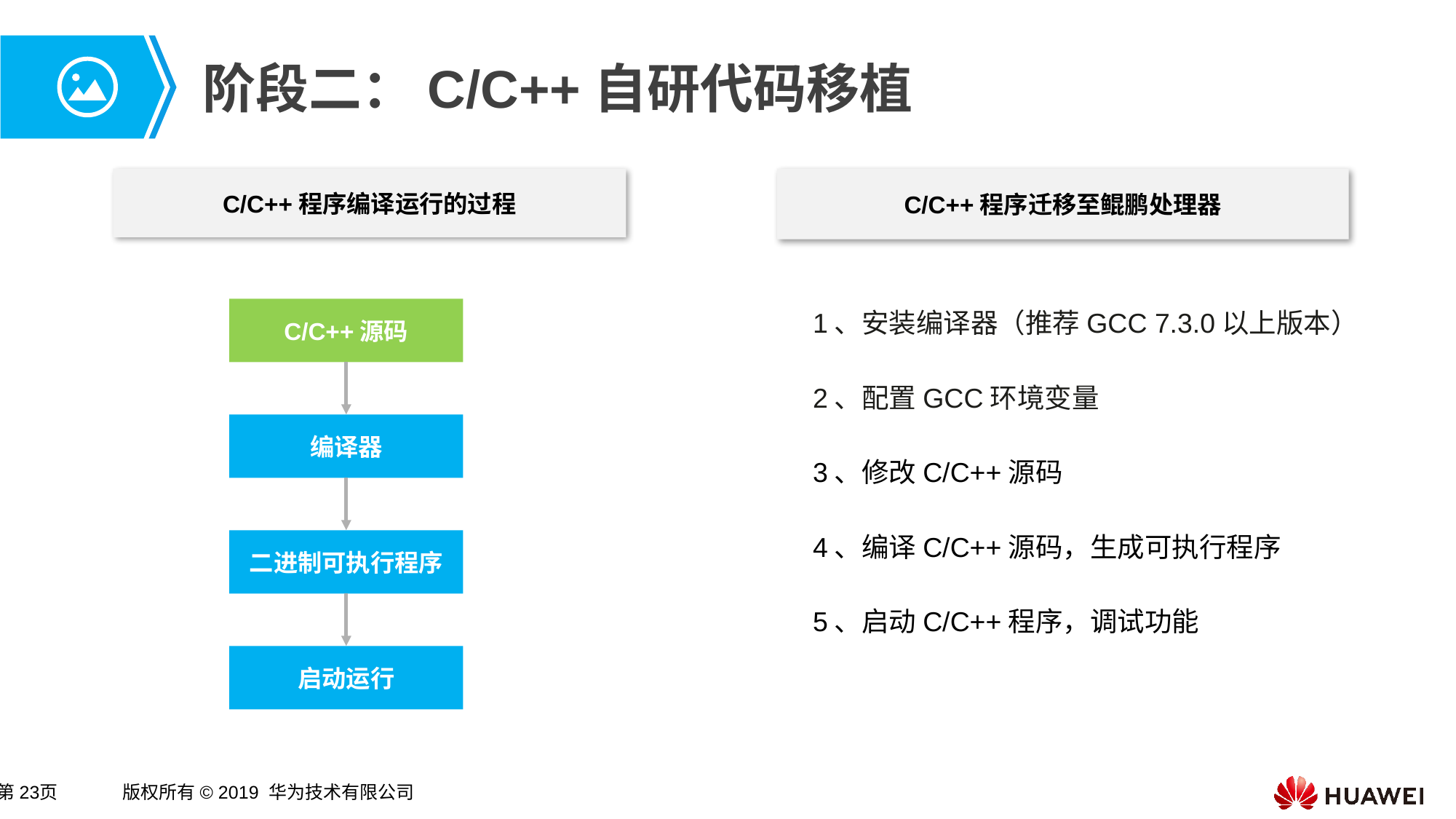

# 阶段二：C/C++自研代码移植
C/C++程序编译运行的过程
C/C++程序迁移至鲲鹏处理器
1、安装编译器（推荐GCC 7.3.0以上版本）
2、配置GCC环境变量
3、修改C/C++源码
4、编译C/C++源码，生成可执行程序
5、启动C/C++程序，调试功能
C/C++源码
编译器
二进制可执行程序
启动运行